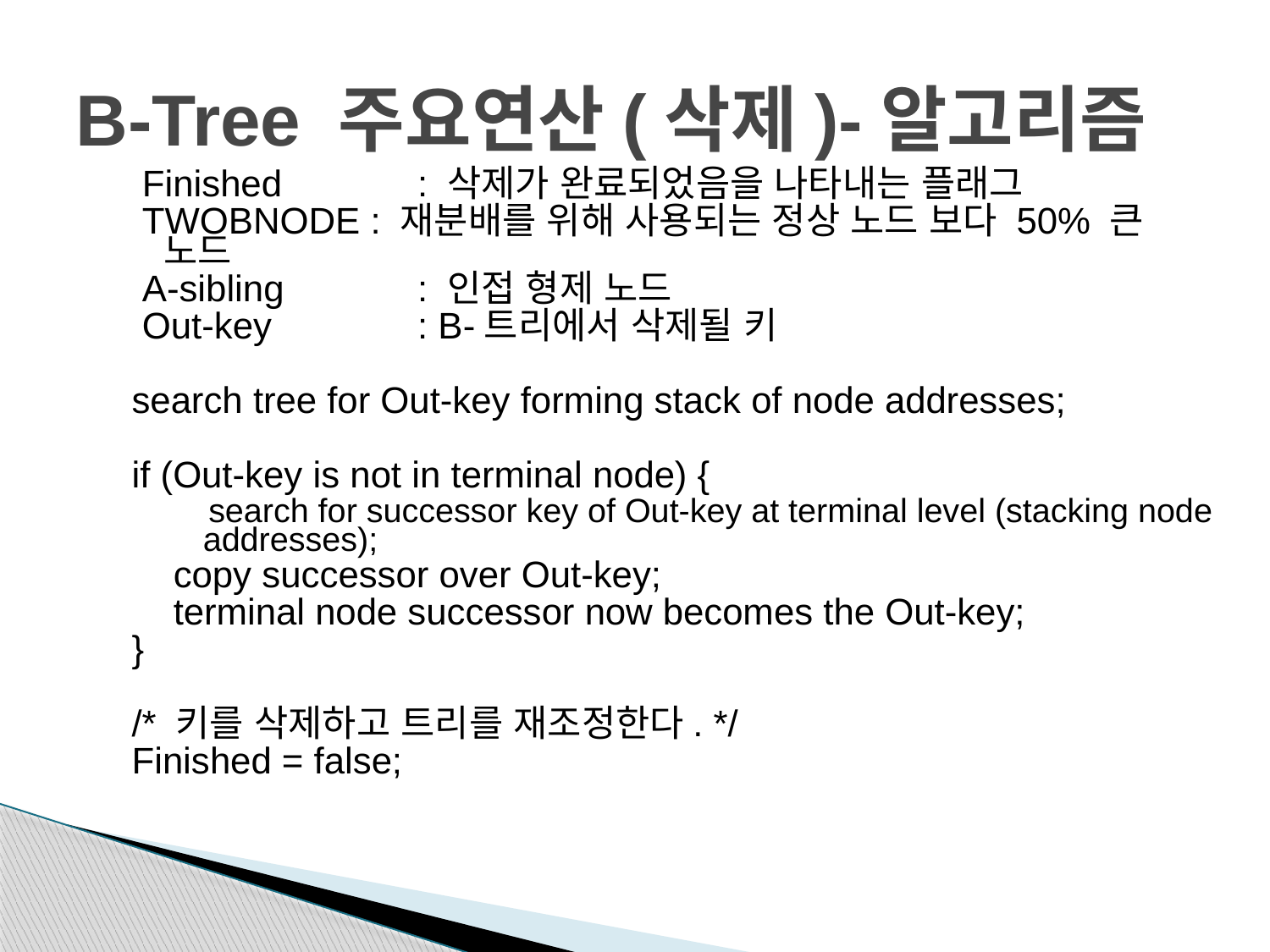

# B-Tree 주요연산(삭제)-알고리즘
 Finished  	: 삭제가 완료되었음을 나타내는 플래그
 TWOBNODE : 재분배를 위해 사용되는 정상 노드 보다 50% 큰 노드
 A-sibling 	: 인접 형제 노드
 Out-key  	: B-트리에서 삭제될 키

search tree for Out-key forming stack of node addresses;

if (Out-key is not in terminal node) {
    search for successor key of Out-key at terminal level (stacking node addresses);
    copy successor over Out-key;
    terminal node successor now becomes the Out-key;
}

/* 키를 삭제하고 트리를 재조정한다. */
Finished = false;